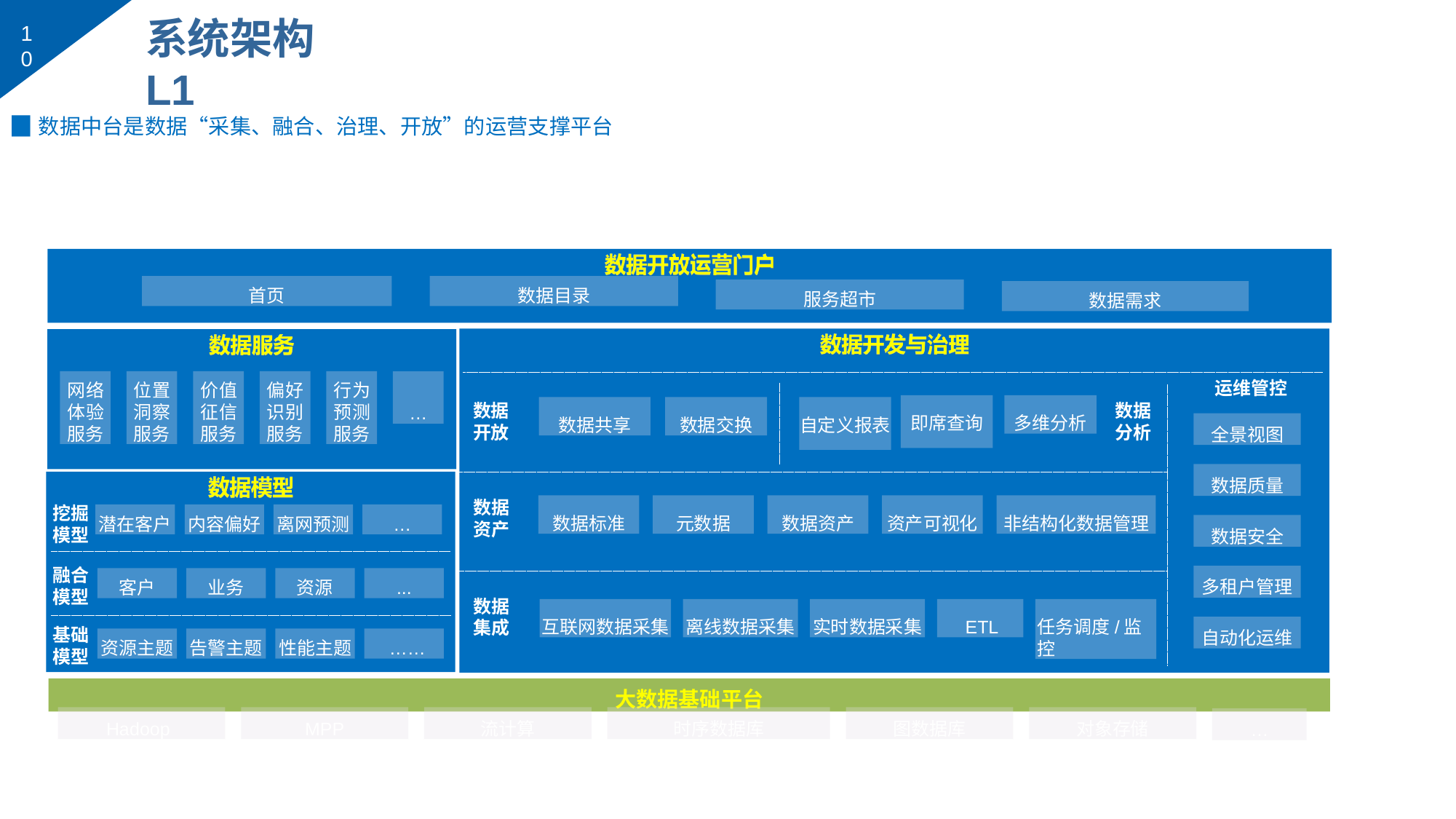

# 系统架构L1
10
▉数据中台是数据“采集、融合、治理、开放”的运营支撑平台

首页
数据目录
服务超市
数据需求

网络 体验 服务
位置 洞察 服务
价值 征信 服务
偏好 识别 服务
行为 预测 服务

…

运维管控

多维分析
数据共享
数据交换

数据 分析
数据 开放
即席查询
自定义报表
全景视图
数据质量

数据 资产
数据标准
元数据
数据资产
资产可视化
非结构化数据管理
挖掘 模型
融合 模型
基础 模型
潜在客户
内容偏好
离网预测
…
数据安全

多租户管理
客户
业务
资源
...

数据 集成
互联网数据采集
离线数据采集
实时数据采集
ETL
任务调度/监控

自动化运维
资源主题
告警主题
性能主题
……
大数据基础平台
Hadoop
MPP
流计算
时序数据库
图数据库
对象存储
…